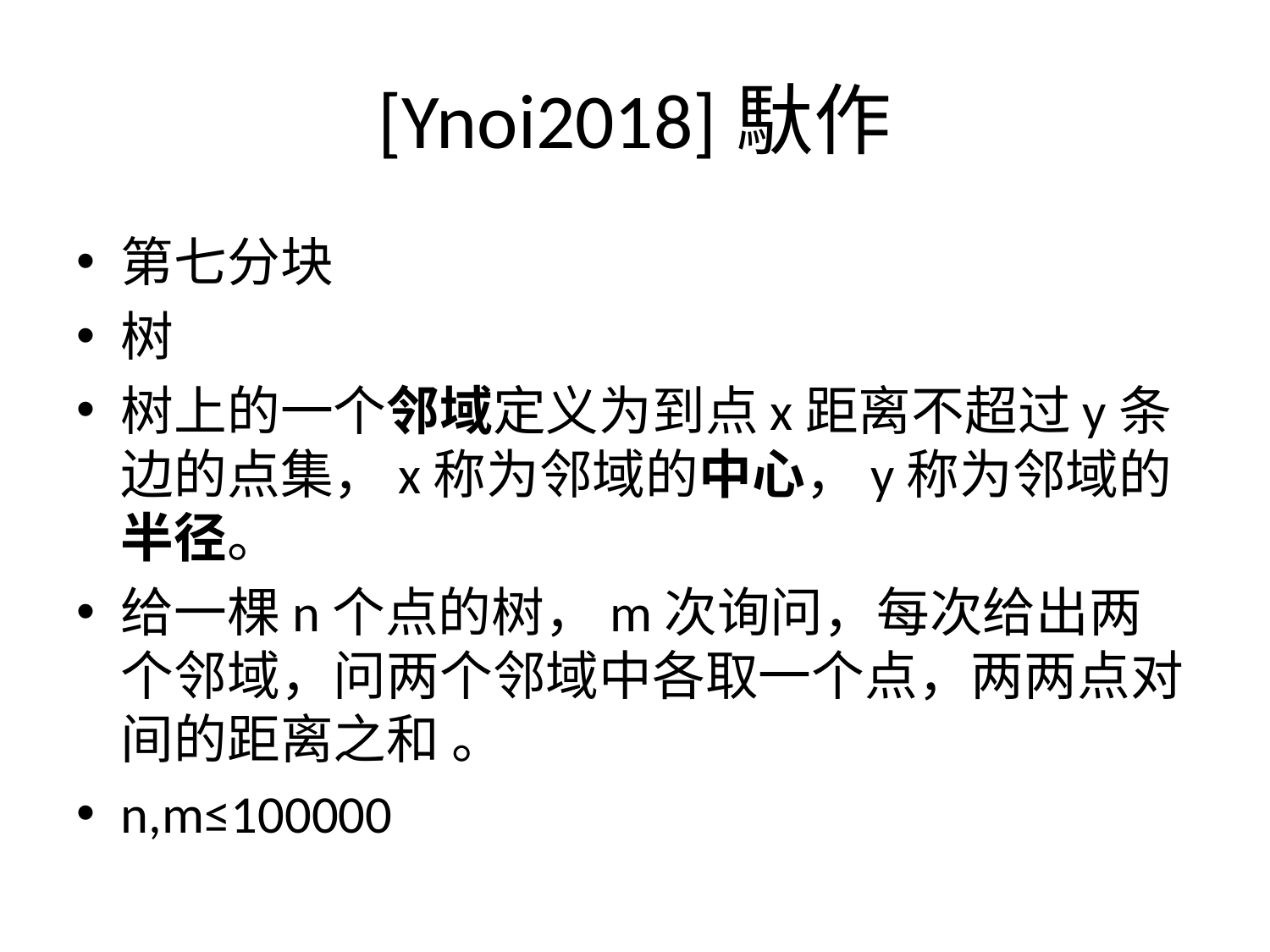

# [Ynoi2018]馱作
第七分块
树
树上的一个邻域定义为到点x距离不超过y条边的点集，x称为邻域的中心，y称为邻域的半径。
给一棵n个点的树，m次询问，每次给出两个邻域，问两个邻域中各取一个点，两两点对间的距离之和 。
n,m≤100000